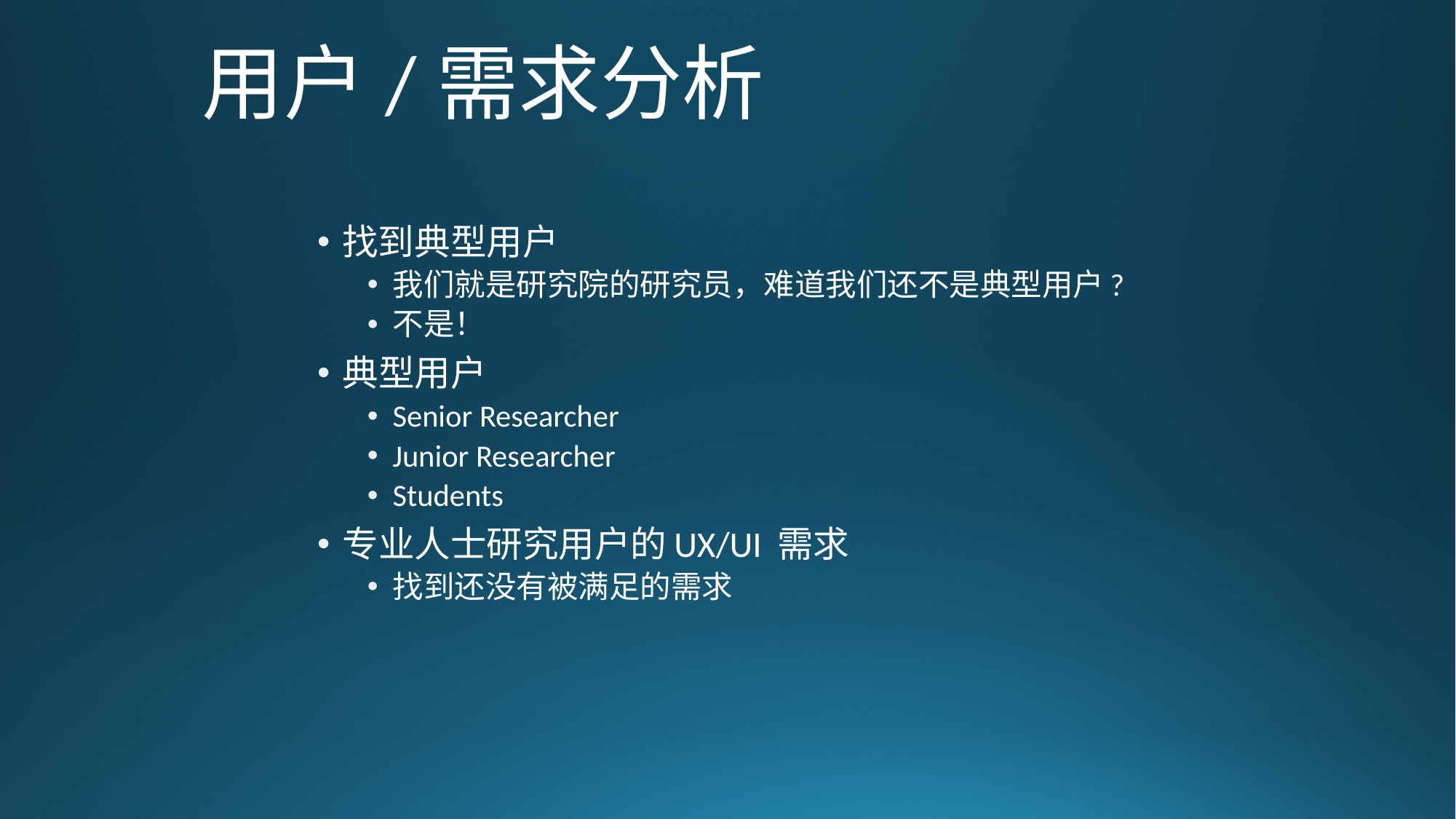

# 用户/需求分析
找到典型用户
我们就是研究院的研究员，难道我们还不是典型用户?
不是！
典型用户
Senior Researcher
Junior Researcher
Students
专业人士研究用户的UX/UI 需求
找到还没有被满足的需求